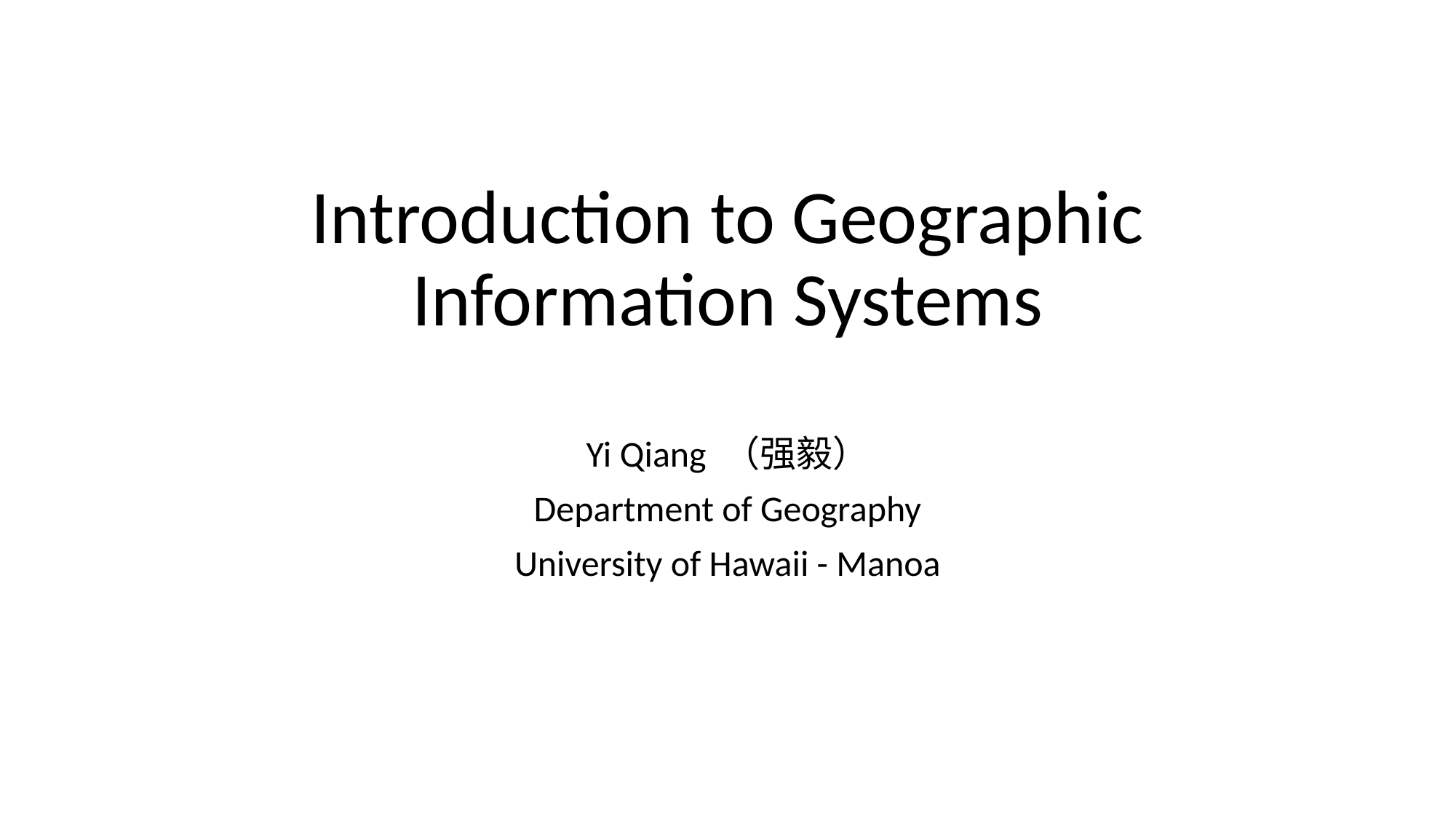

# Introduction to Geographic Information Systems
Yi Qiang （强毅）
Department of Geography
University of Hawaii - Manoa